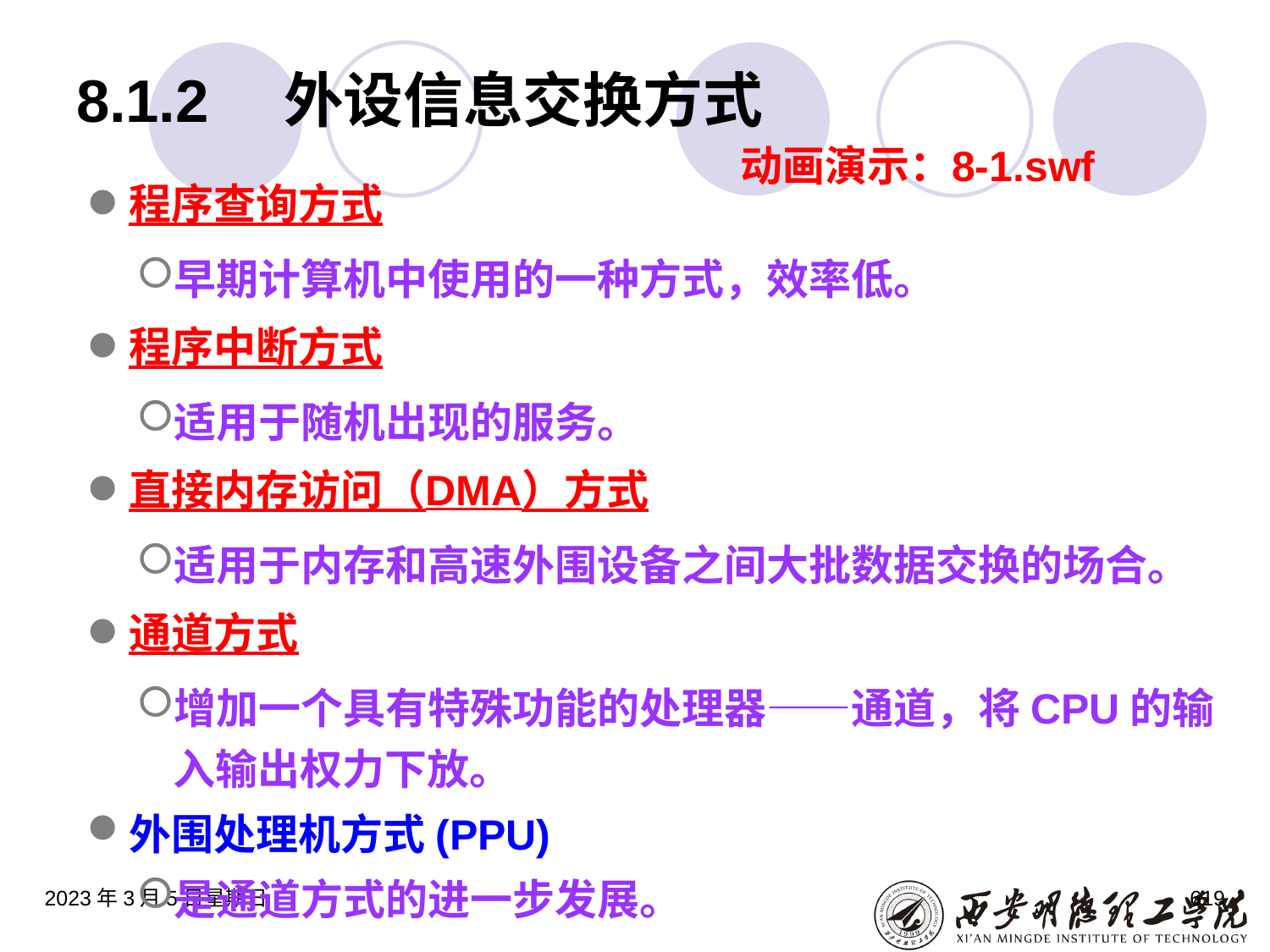

# 8.1.2　外设信息交换方式
动画演示：8-1.swf
程序查询方式
早期计算机中使用的一种方式，效率低。
程序中断方式
适用于随机出现的服务。
直接内存访问（DMA）方式
适用于内存和高速外围设备之间大批数据交换的场合。
通道方式
增加一个具有特殊功能的处理器——通道，将CPU的输入输出权力下放。
外围处理机方式(PPU)
是通道方式的进一步发展。
2023年3月5日星期日
619